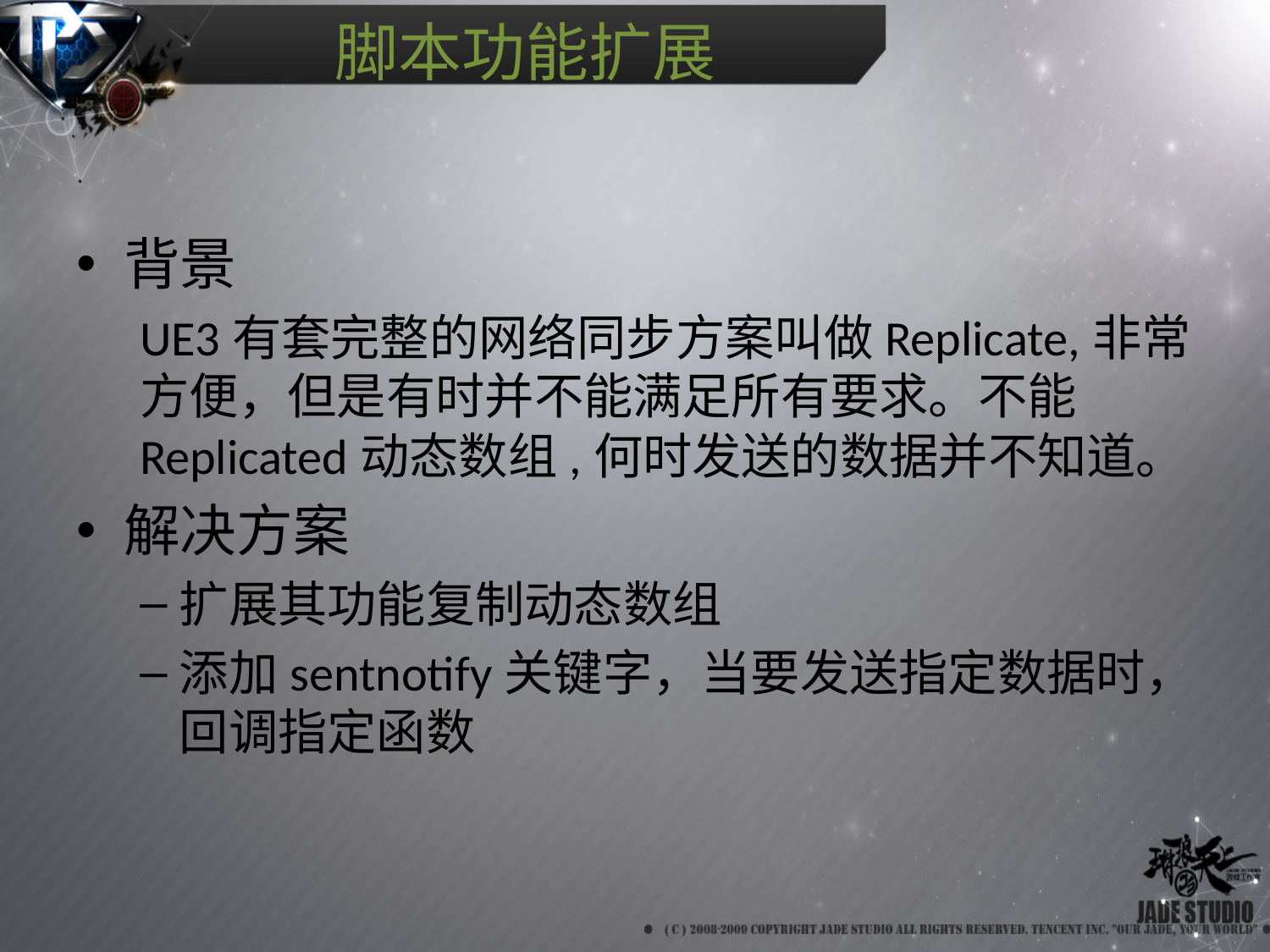

# 脚本功能扩展
背景
UE3有套完整的网络同步方案叫做Replicate,非常方便，但是有时并不能满足所有要求。不能Replicated动态数组,何时发送的数据并不知道。
解决方案
扩展其功能复制动态数组
添加sentnotify关键字，当要发送指定数据时，回调指定函数